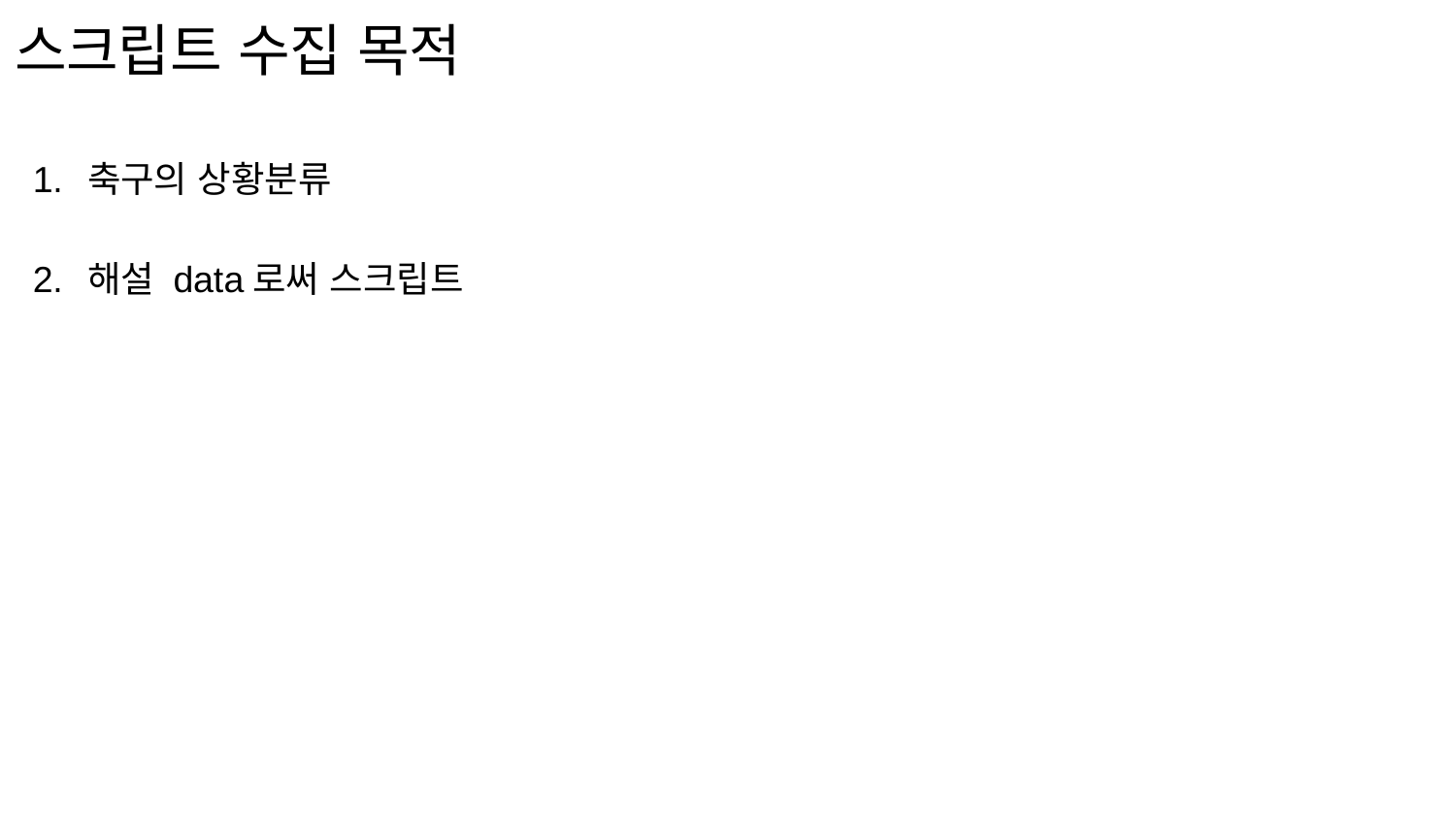

# 스크립트 수집 목적

축구의 상황분류

해설 data로써 스크립트